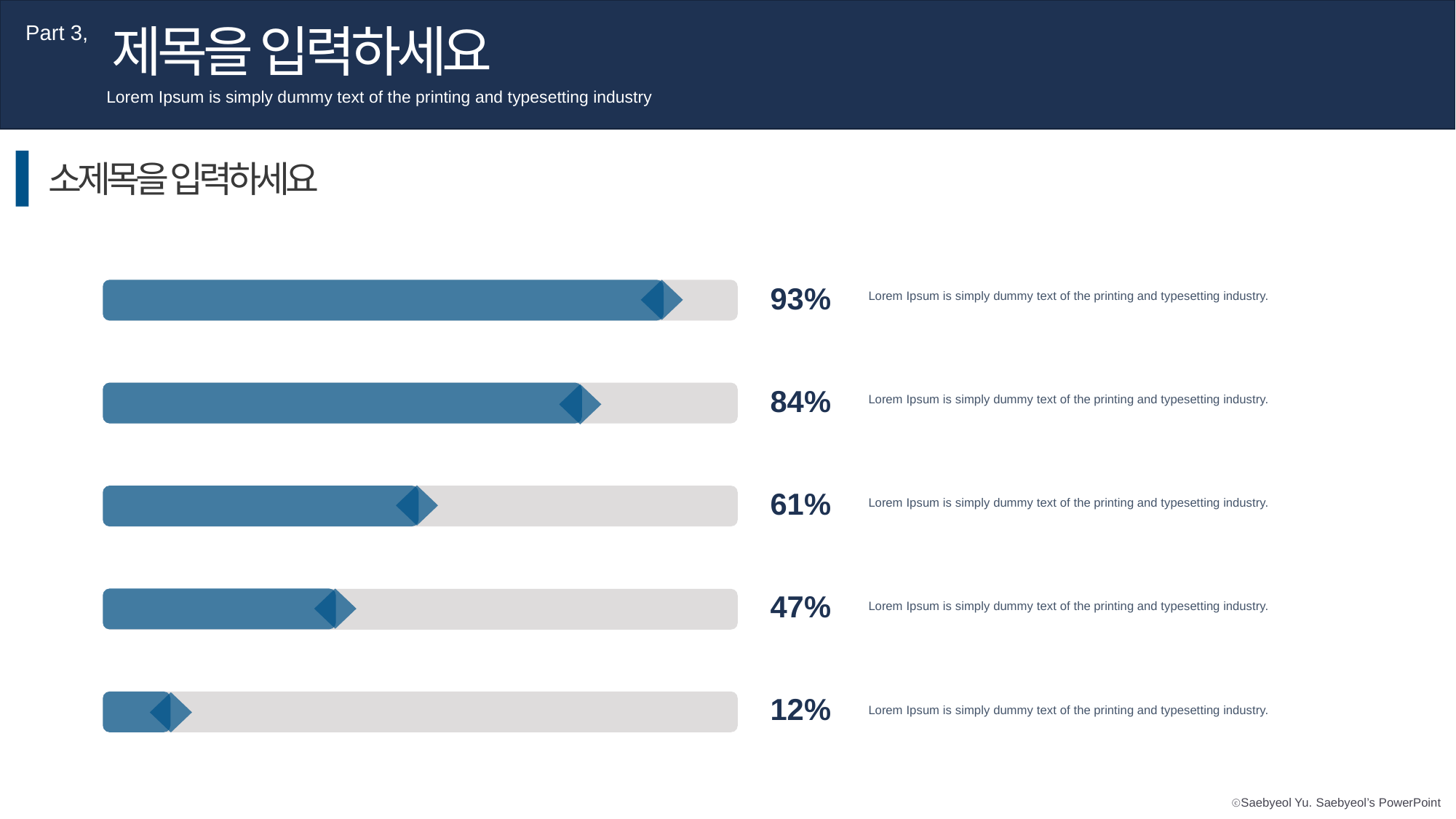

제목을 입력하세요
Part 3,
Lorem Ipsum is simply dummy text of the printing and typesetting industry

소제목을 입력하세요
93%

Lorem Ipsum is simply dummy text of the printing and typesetting industry.
84%

Lorem Ipsum is simply dummy text of the printing and typesetting industry.
61%

Lorem Ipsum is simply dummy text of the printing and typesetting industry.
47%

Lorem Ipsum is simply dummy text of the printing and typesetting industry.
12%

Lorem Ipsum is simply dummy text of the printing and typesetting industry.